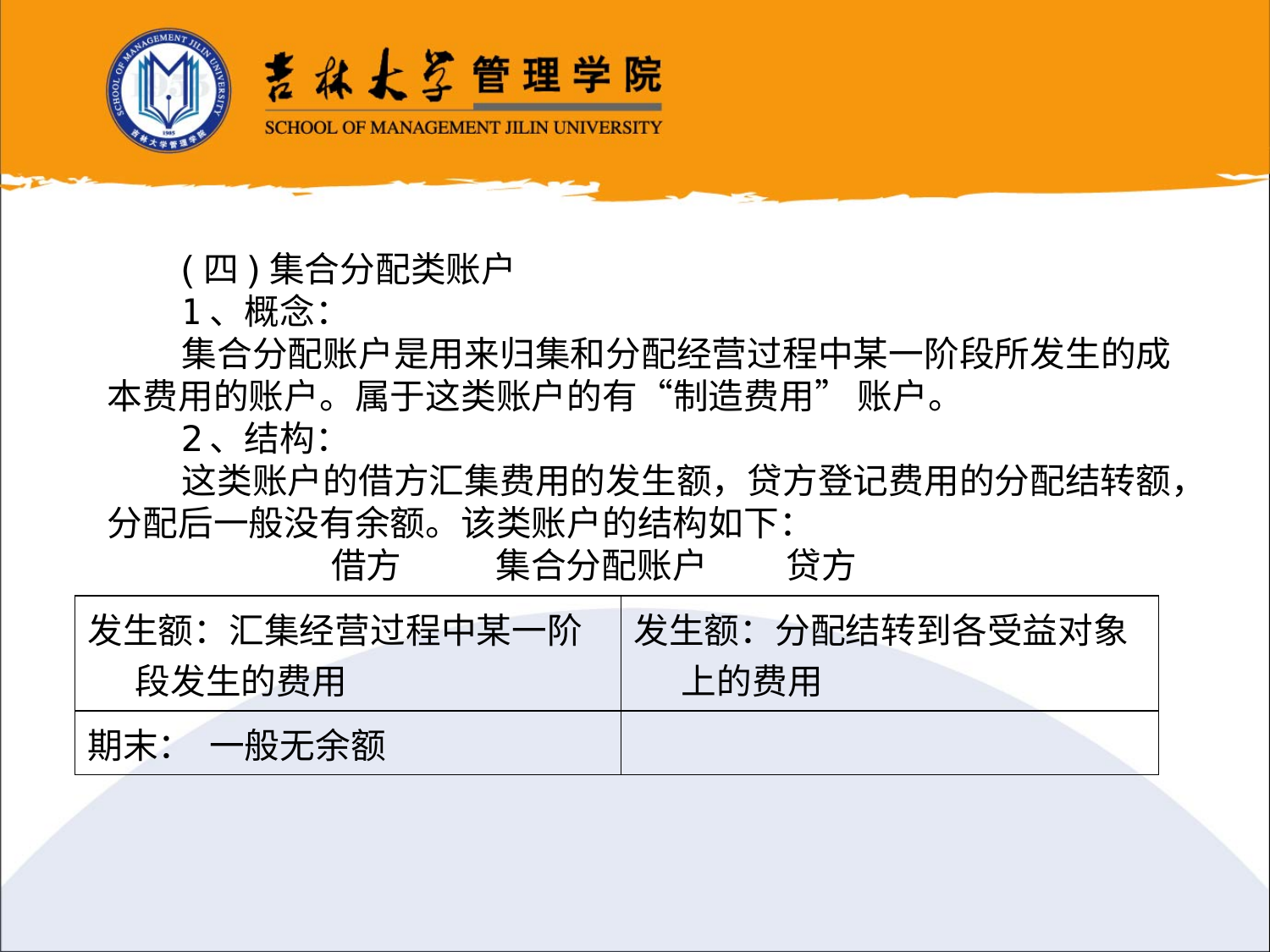

(四)集合分配类账户
1、概念：
集合分配账户是用来归集和分配经营过程中某一阶段所发生的成本费用的账户。属于这类账户的有“制造费用” 账户。
2、结构：
这类账户的借方汇集费用的发生额，贷方登记费用的分配结转额，分配后一般没有余额。该类账户的结构如下：
                  借方            集合分配账户          贷方
| 发生额：汇集经营过程中某一阶段发生的费用 | 发生额：分配结转到各受益对象上的费用 |
| --- | --- |
| 期末： 一般无余额 |  |
99